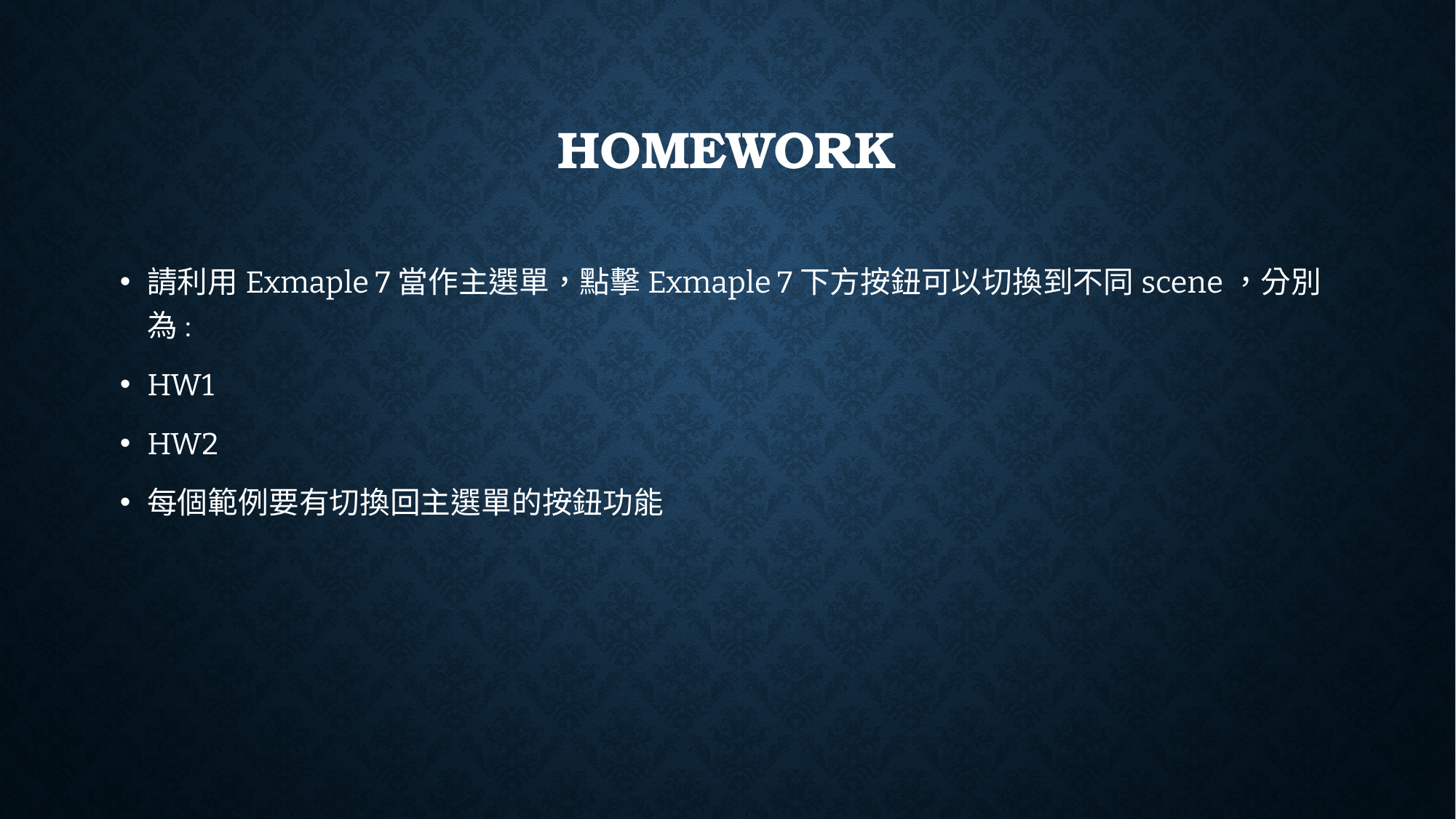

# Homework
請利用Exmaple 7當作主選單，點擊Exmaple 7下方按鈕可以切換到不同scene，分別為:
HW1
HW2
每個範例要有切換回主選單的按鈕功能